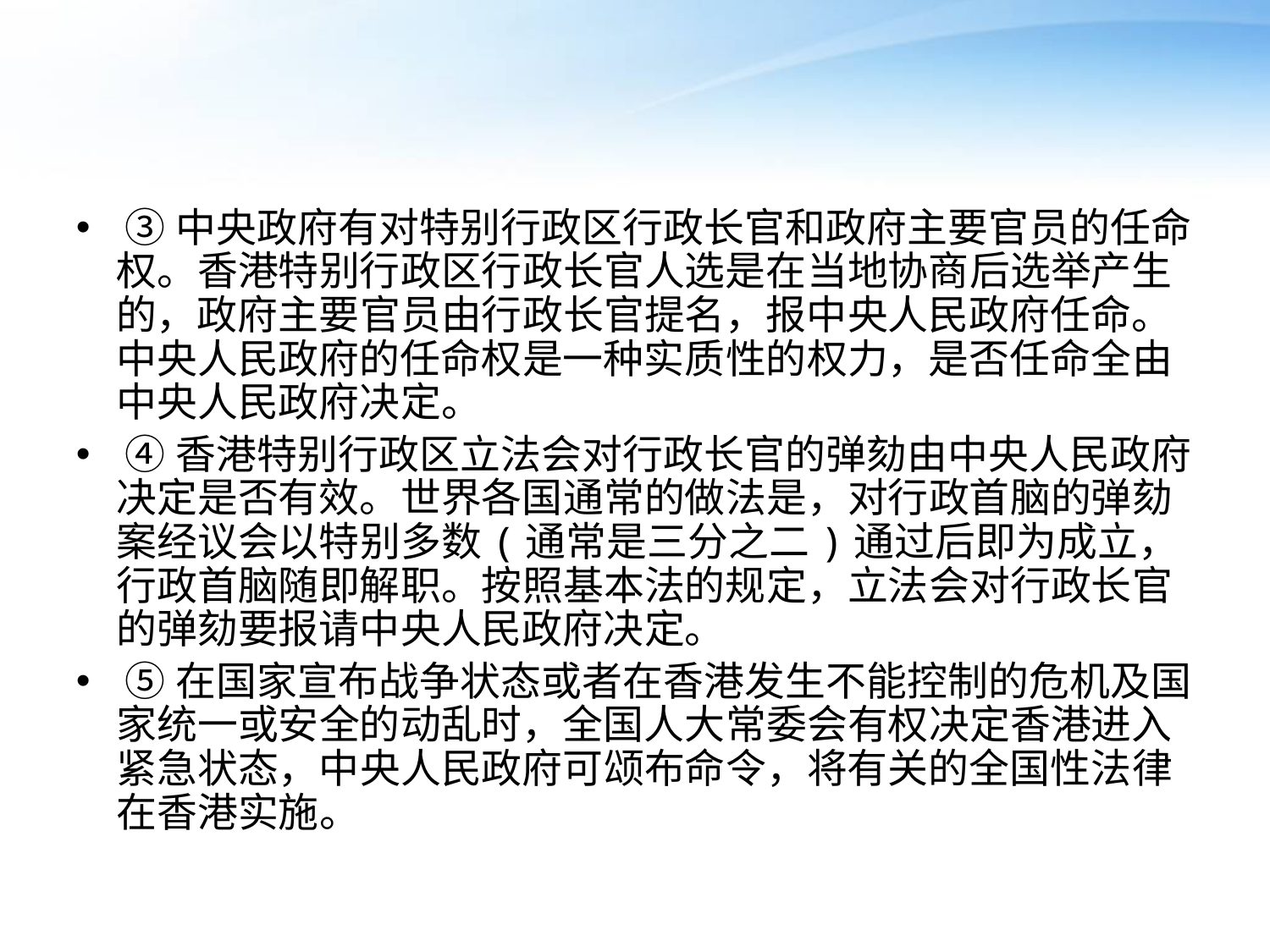

#
 ③中央政府有对特别行政区行政长官和政府主要官员的任命权。香港特别行政区行政长官人选是在当地协商后选举产生的，政府主要官员由行政长官提名，报中央人民政府任命。中央人民政府的任命权是一种实质性的权力，是否任命全由中央人民政府决定。
 ④香港特别行政区立法会对行政长官的弹劾由中央人民政府决定是否有效。世界各国通常的做法是，对行政首脑的弹劾案经议会以特别多数(通常是三分之二)通过后即为成立，行政首脑随即解职。按照基本法的规定，立法会对行政长官的弹劾要报请中央人民政府决定。
 ⑤在国家宣布战争状态或者在香港发生不能控制的危机及国家统一或安全的动乱时，全国人大常委会有权决定香港进入紧急状态，中央人民政府可颂布命令，将有关的全国性法律在香港实施。